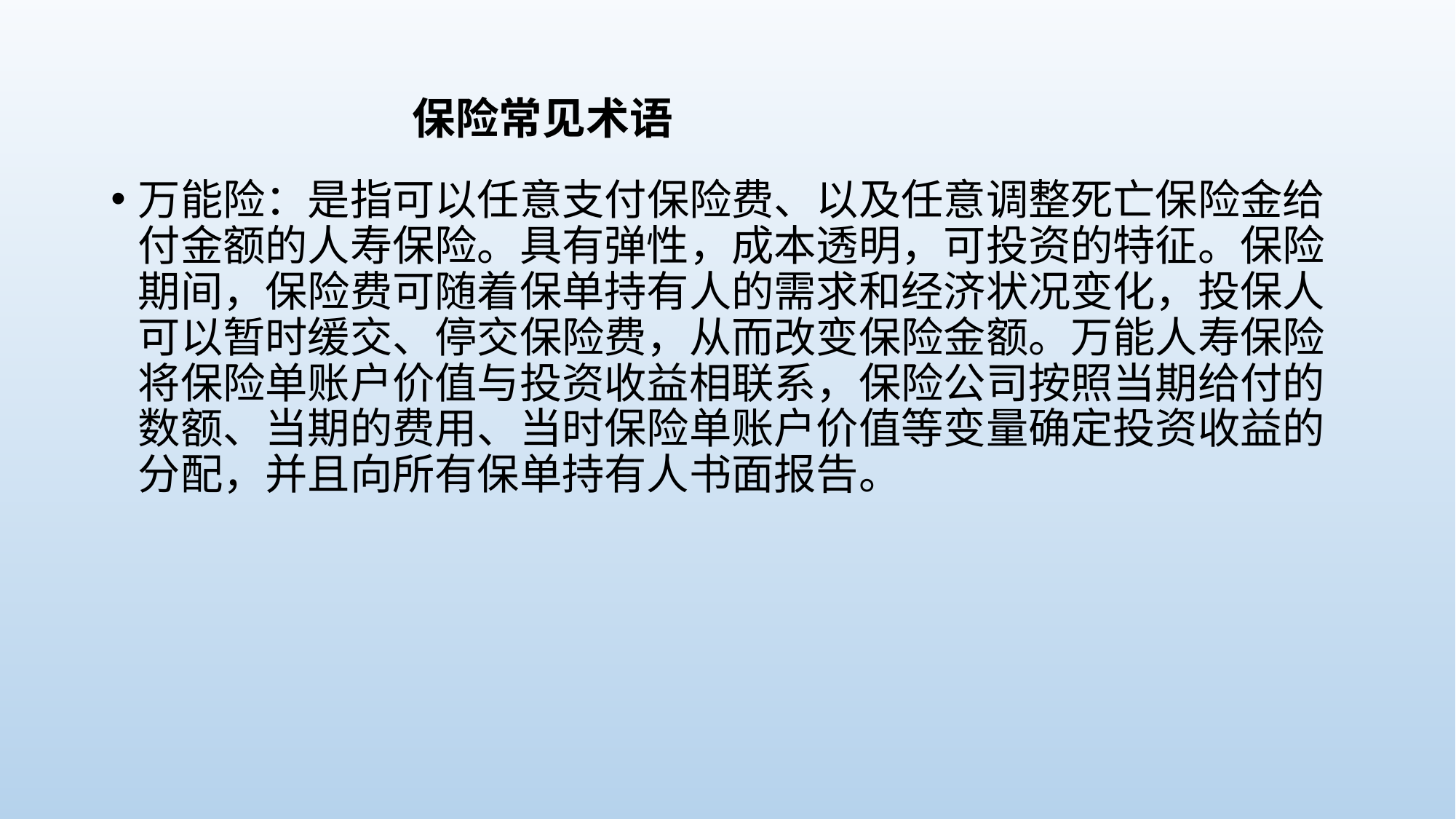

# 保险常见术语
万能险：是指可以任意支付保险费、以及任意调整死亡保险金给付金额的人寿保险。具有弹性，成本透明，可投资的特征。保险期间，保险费可随着保单持有人的需求和经济状况变化，投保人可以暂时缓交、停交保险费，从而改变保险金额。万能人寿保险将保险单账户价值与投资收益相联系，保险公司按照当期给付的数额、当期的费用、当时保险单账户价值等变量确定投资收益的分配，并且向所有保单持有人书面报告。